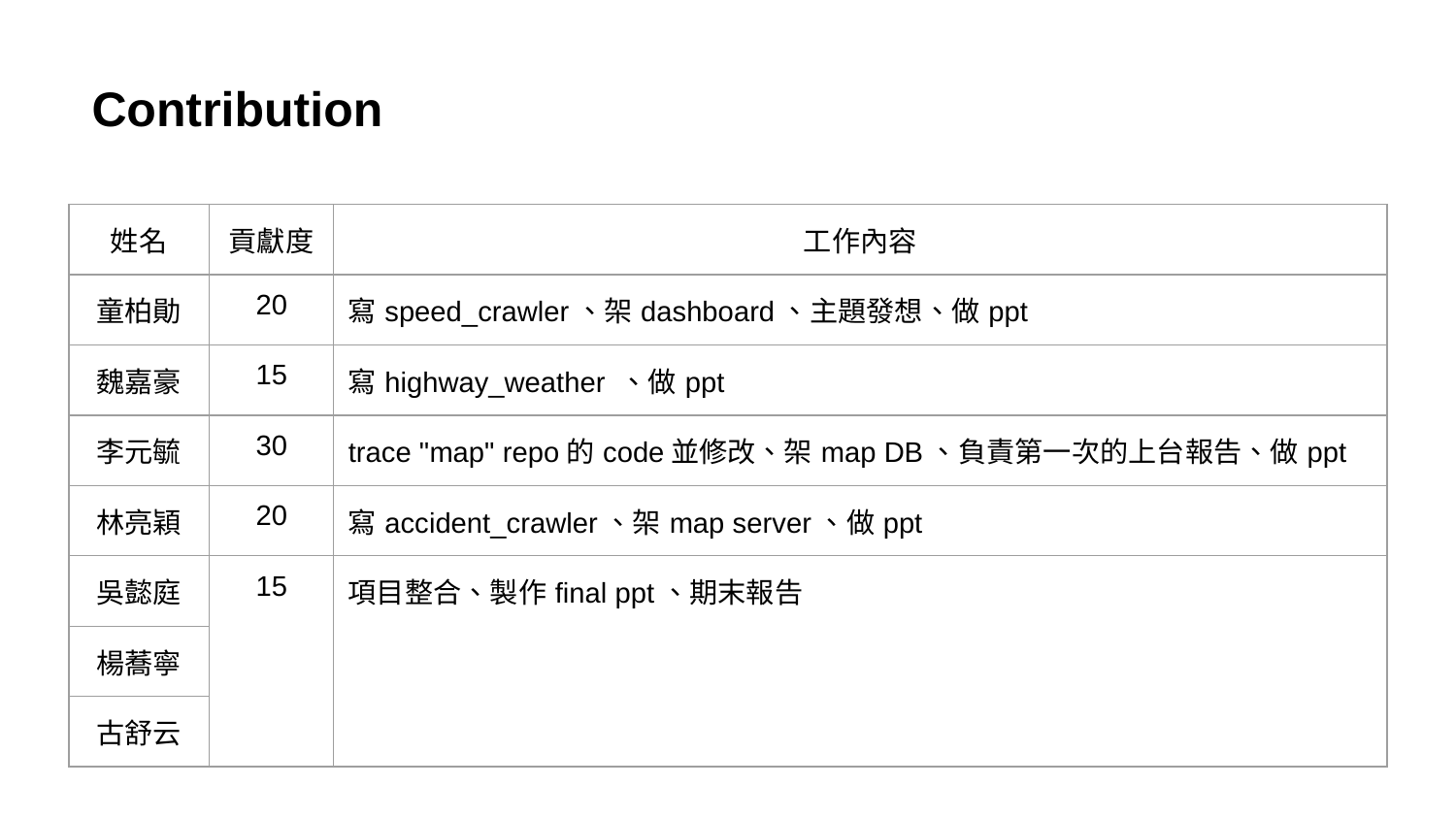

# Contribution
| 姓名 | 貢獻度 | 工作內容 |
| --- | --- | --- |
| 童柏勛 | 20 | 寫speed\_crawler、架dashboard、主題發想、做ppt |
| 魏嘉豪 | 15 | 寫highway\_weather 、做ppt |
| 李元毓 | 30 | trace "map" repo的code並修改、架map DB、負責第一次的上台報告、做ppt |
| 林亮穎 | 20 | 寫accident\_crawler、架map server、做ppt |
| 吳懿庭 | 15 | 項目整合、製作final ppt、期末報告 |
| 楊蕎寧 |  |  |
| 古舒云 |  |  |